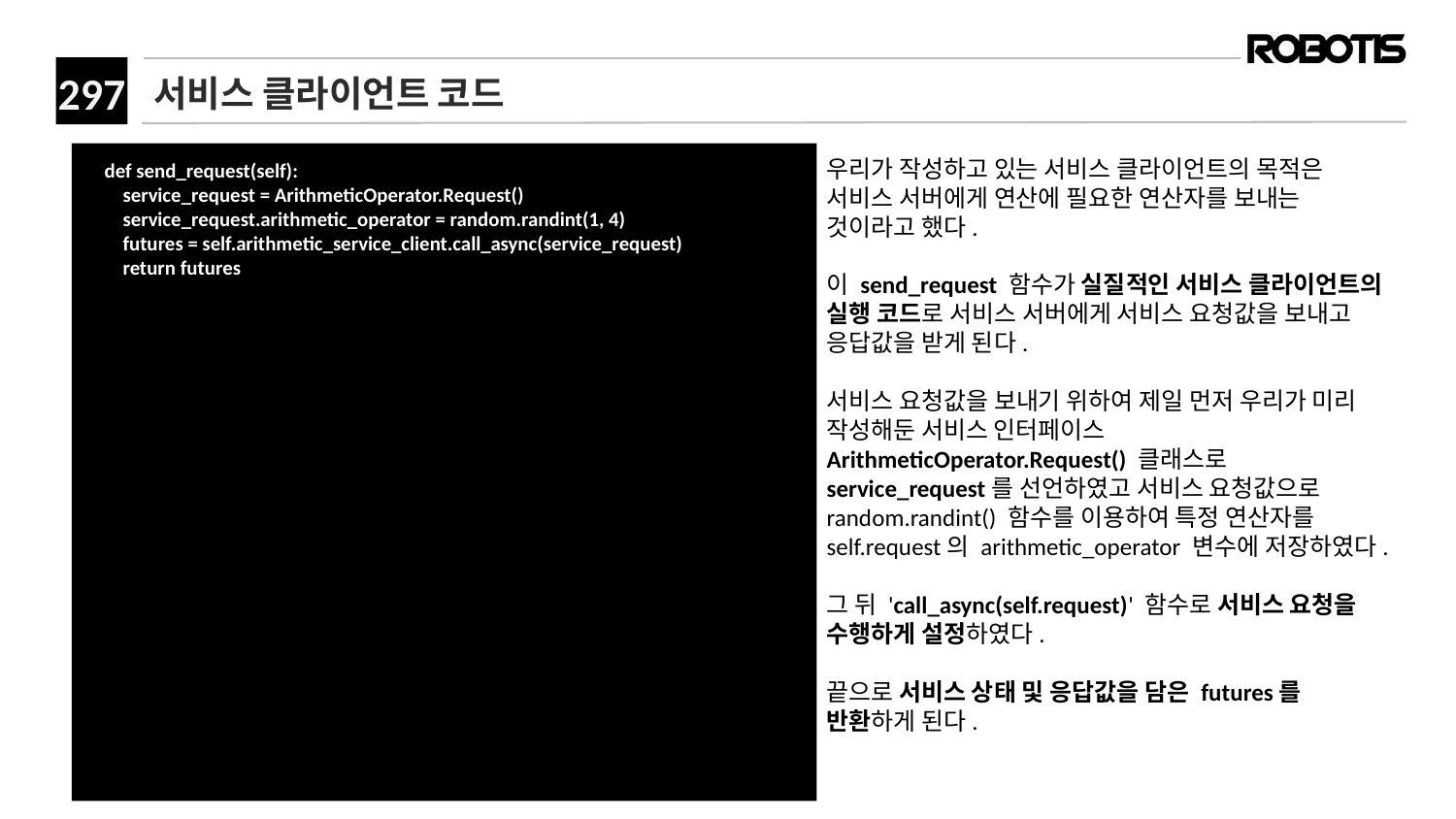

# 서비스 클라이언트 코드

    def send_request(self):
        service_request = ArithmeticOperator.Request()
        service_request.arithmetic_operator = random.randint(1, 4)
        futures = self.arithmetic_service_client.call_async(service_request)
        return futures

우리가 작성하고 있는 서비스 클라이언트의 목적은 서비스 서버에게 연산에 필요한 연산자를 보내는 것이라고 했다.

이 send_request 함수가 실질적인 서비스 클라이언트의 실행 코드로 서비스 서버에게 서비스 요청값을 보내고 응답값을 받게 된다.

서비스 요청값을 보내기 위하여 제일 먼저 우리가 미리 작성해둔 서비스 인터페이스 ArithmeticOperator.Request() 클래스로 service_request를 선언하였고 서비스 요청값으로 random.randint() 함수를 이용하여 특정 연산자를 self.request의 arithmetic_operator 변수에 저장하였다.

그 뒤 'call_async(self.request)' 함수로 서비스 요청을 수행하게 설정하였다.

끝으로 서비스 상태 및 응답값을 담은 futures를 반환하게 된다.